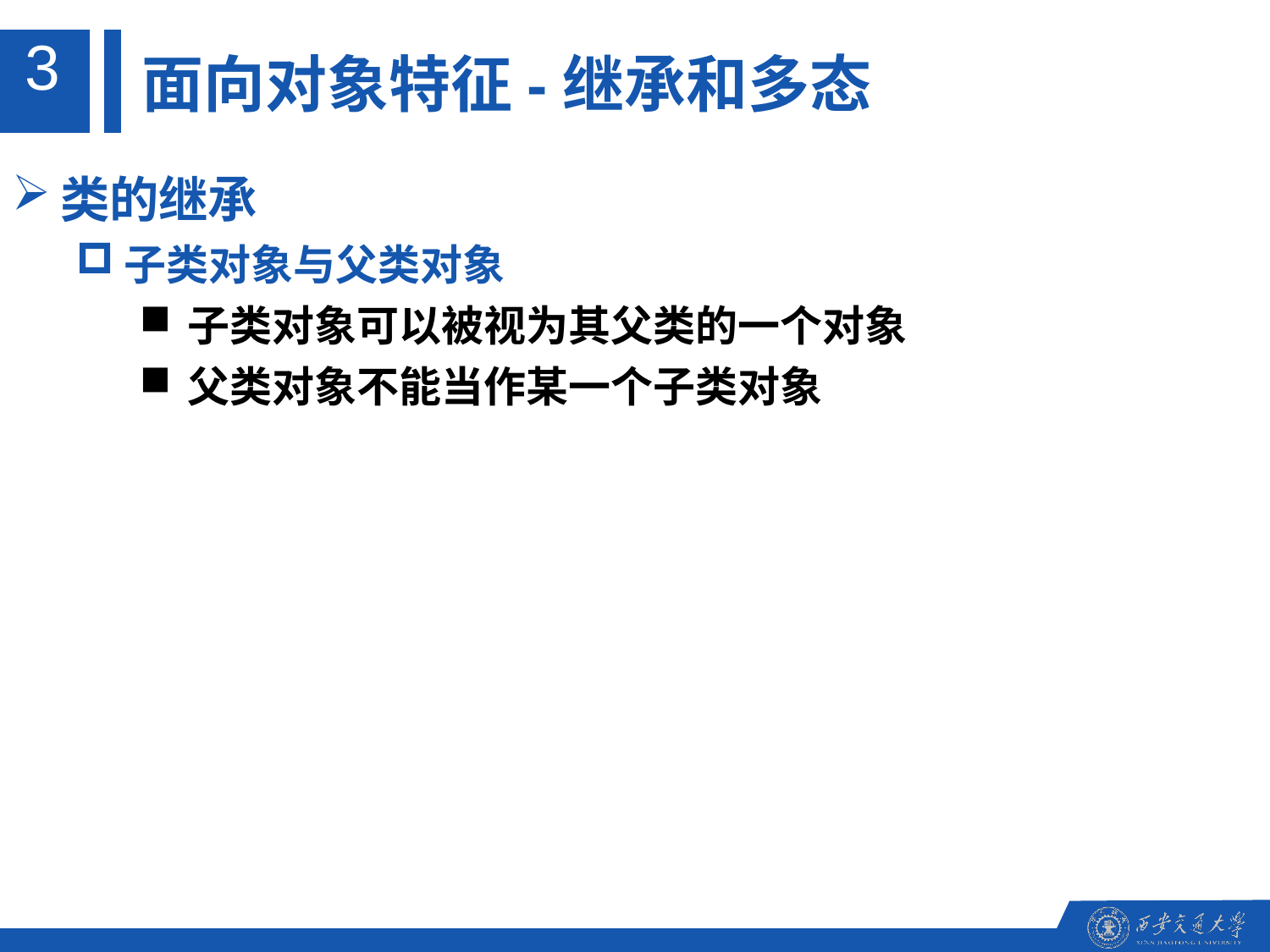

3
面向对象特征-继承和多态
类的继承
子类对象与父类对象
子类对象可以被视为其父类的一个对象
父类对象不能当作某一个子类对象